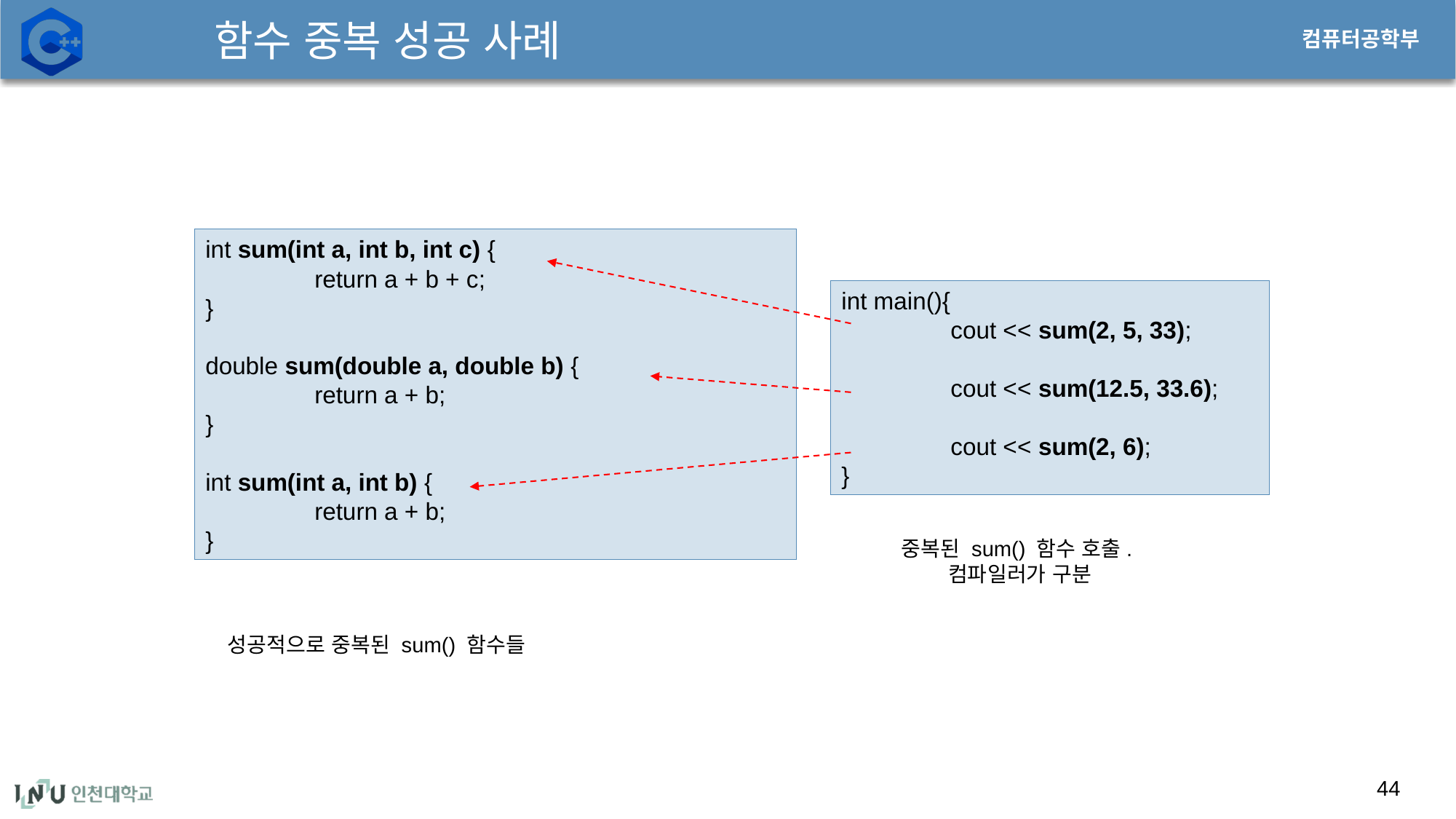

# 함수 중복 성공 사례
int sum(int a, int b, int c) {
	return a + b + c;
}

double sum(double a, double b) {
	return a + b;
}

int sum(int a, int b) {
	return a + b;
}
int main(){
	cout << sum(2, 5, 33);

	cout << sum(12.5, 33.6);

	cout << sum(2, 6);
}
중복된 sum() 함수 호출.
컴파일러가 구분
성공적으로 중복된 sum() 함수들